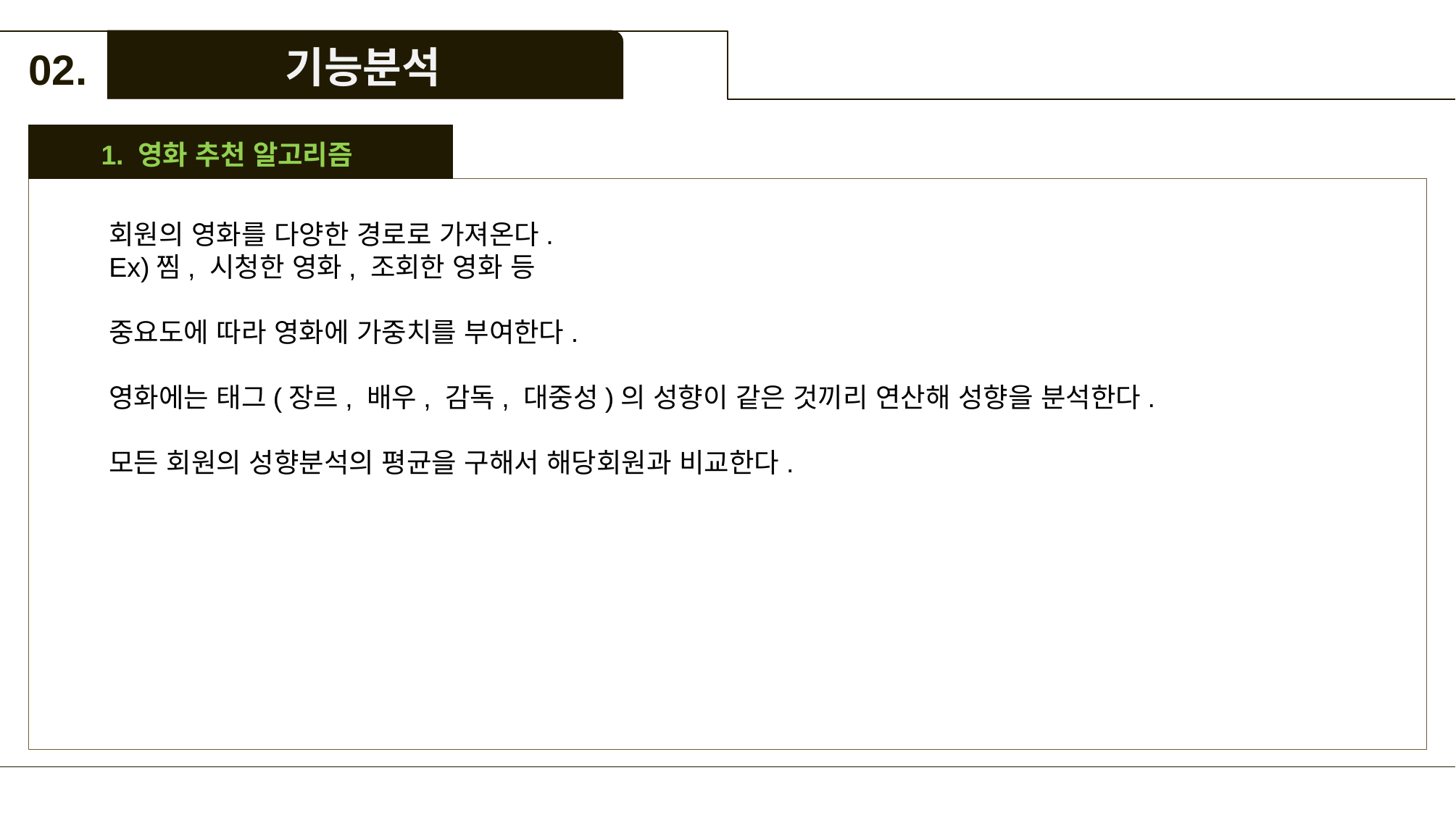

상황별 영화 추천
Mylist
금,은,동

기능분석
02.

1. 영화 추천 알고리즘

회원의 영화를 다양한 경로로 가져온다.
Ex)찜, 시청한 영화, 조회한 영화 등

중요도에 따라 영화에 가중치를 부여한다.

영화에는 태그(장르, 배우, 감독, 대중성)의 성향이 같은 것끼리 연산해 성향을 분석한다.

모든 회원의 성향분석의 평균을 구해서 해당회원과 비교한다.